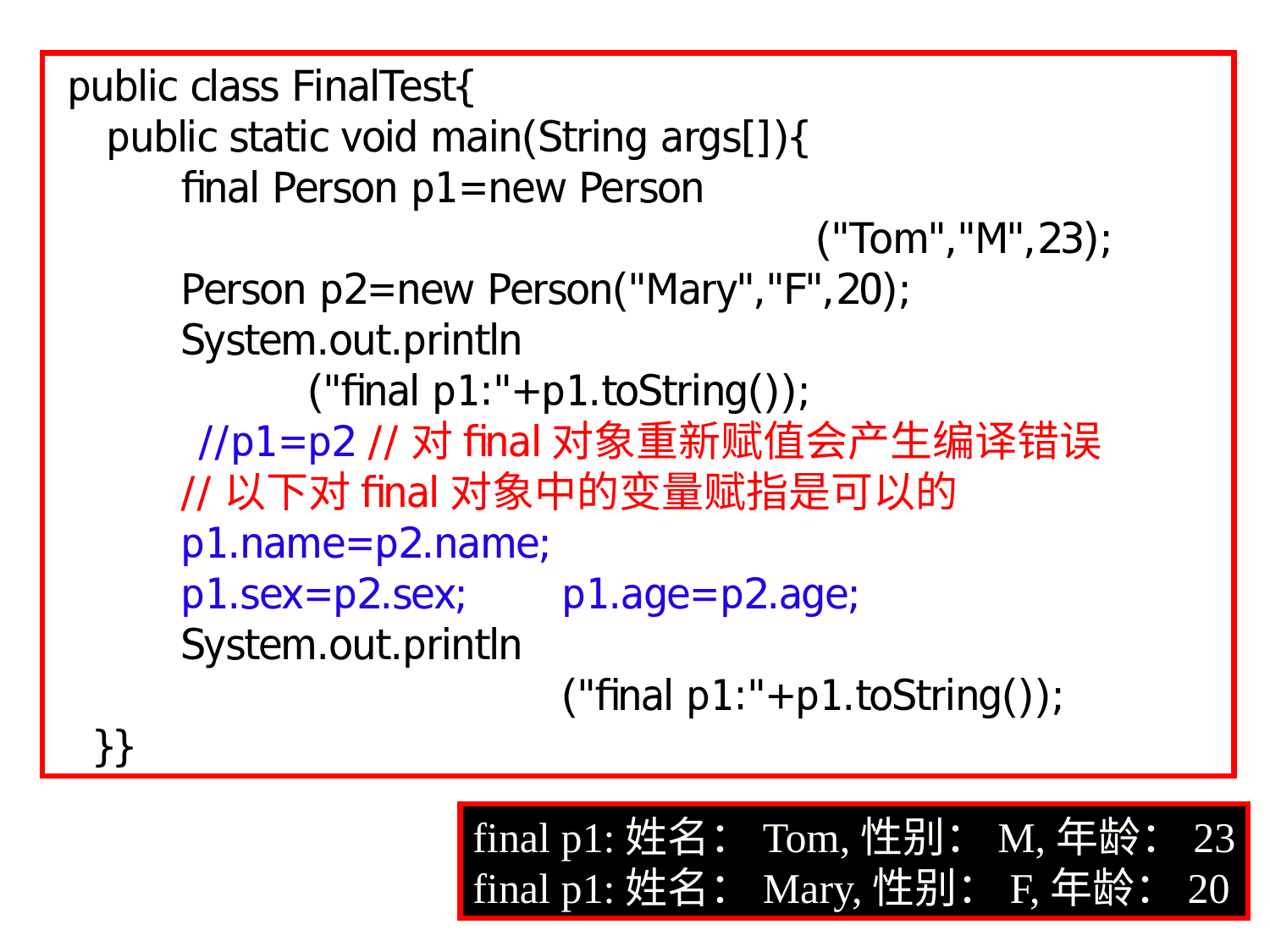

public class FinalTest{
    public static void main(String args[]){
	final Person p1=new Person
						("Tom","M",23);
	Person p2=new Person("Mary","F",20);
	System.out.println
		("final p1:"+p1.toString());
           //p1=p2 //对final对象重新赋值会产生编译错误
	//以下对final对象中的变量赋指是可以的
	p1.name=p2.name;
	p1.sex=p2.sex;	p1.age=p2.age;
	System.out.println
				("final p1:"+p1.toString());
   }}
final p1:姓名：Tom,性别：M,年龄：23
final p1:姓名：Mary,性别：F,年龄：20